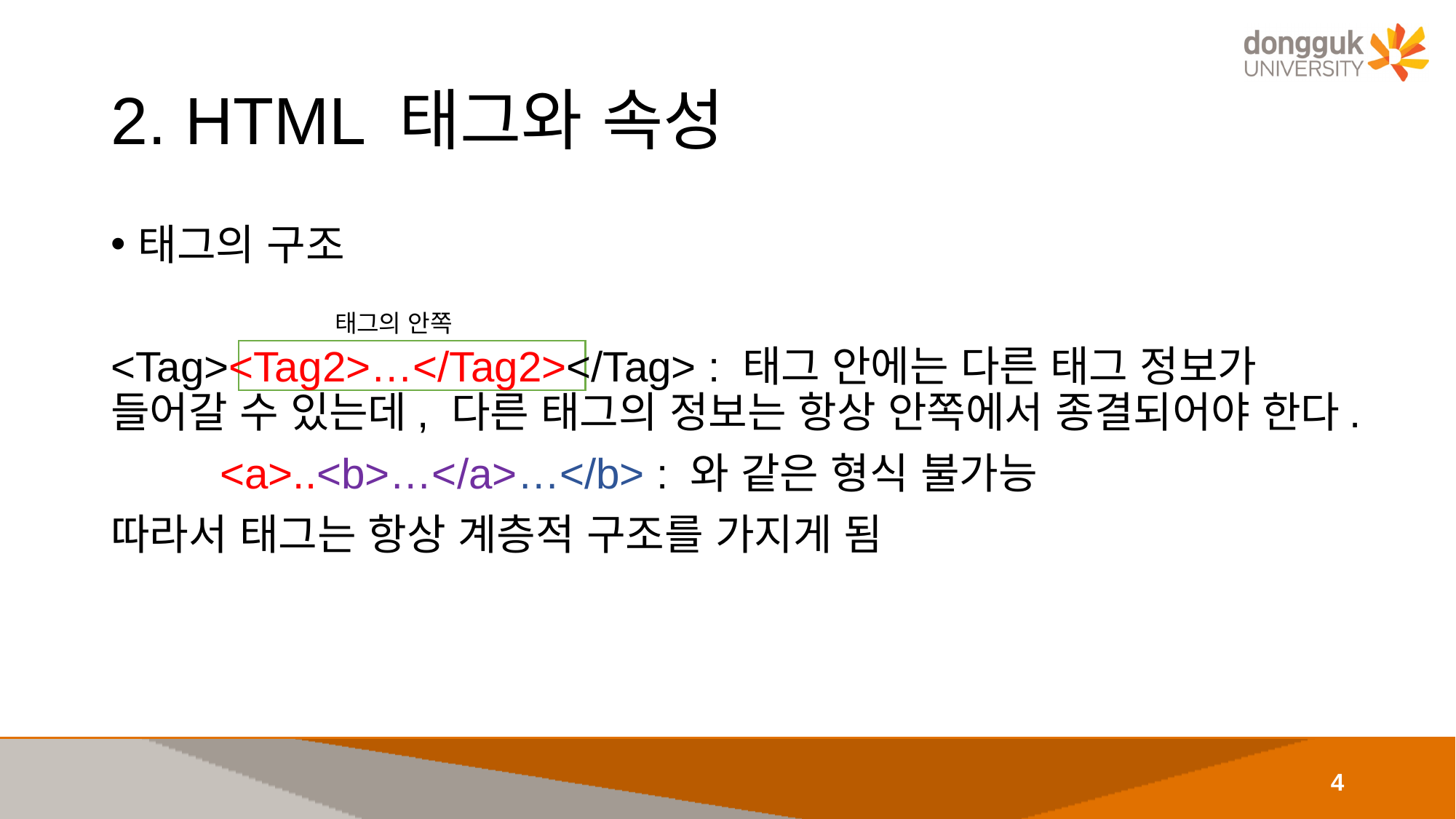

# 2. HTML 태그와 속성
태그의 구조

<Tag><Tag2>…</Tag2></Tag> : 태그 안에는 다른 태그 정보가 들어갈 수 있는데, 다른 태그의 정보는 항상 안쪽에서 종결되어야 한다.
	<a>..<b>…</a>…</b> : 와 같은 형식 불가능
따라서 태그는 항상 계층적 구조를 가지게 됨
태그의 안쪽

4